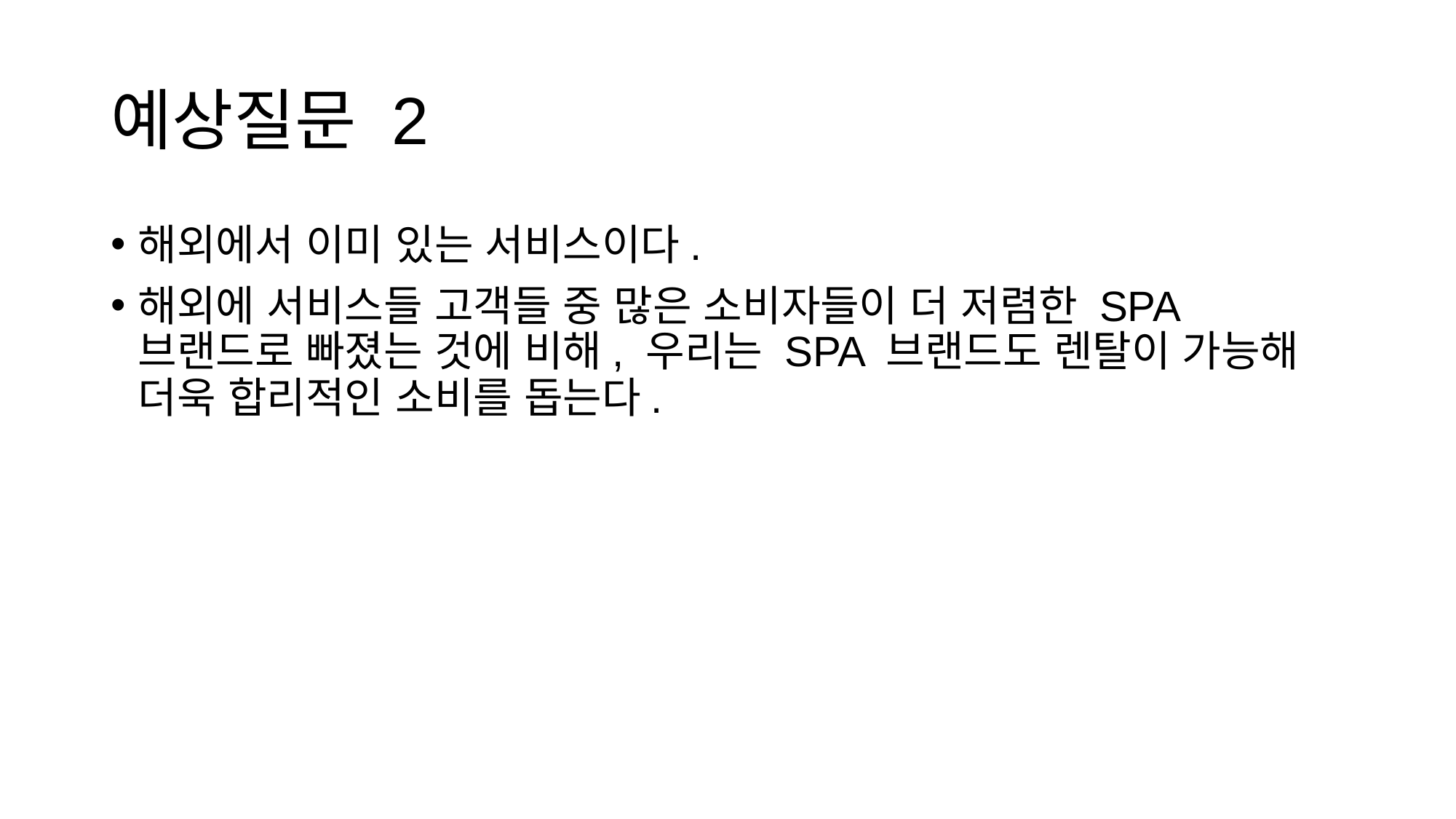

# 예상질문 2
해외에서 이미 있는 서비스이다.
해외에 서비스들 고객들 중 많은 소비자들이 더 저렴한 SPA브랜드로 빠졌는 것에 비해, 우리는 SPA 브랜드도 렌탈이 가능해 더욱 합리적인 소비를 돕는다.